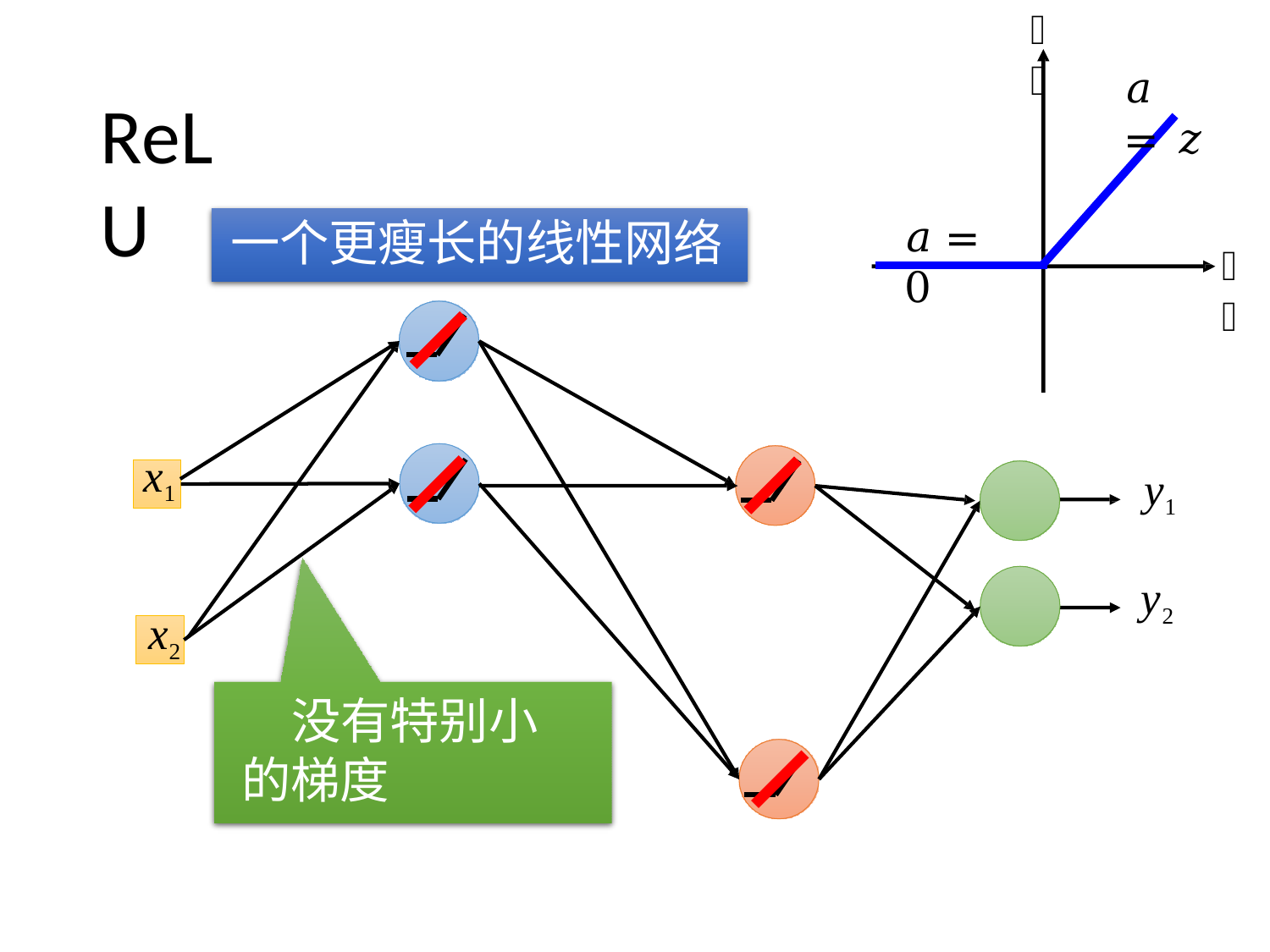

𝑎

𝑎 = 𝑧
# ReLU

𝑎 = 0

一个更瘦长的线性网络
𝑧

x1

y1

y2

x2

没有特别小  的梯度